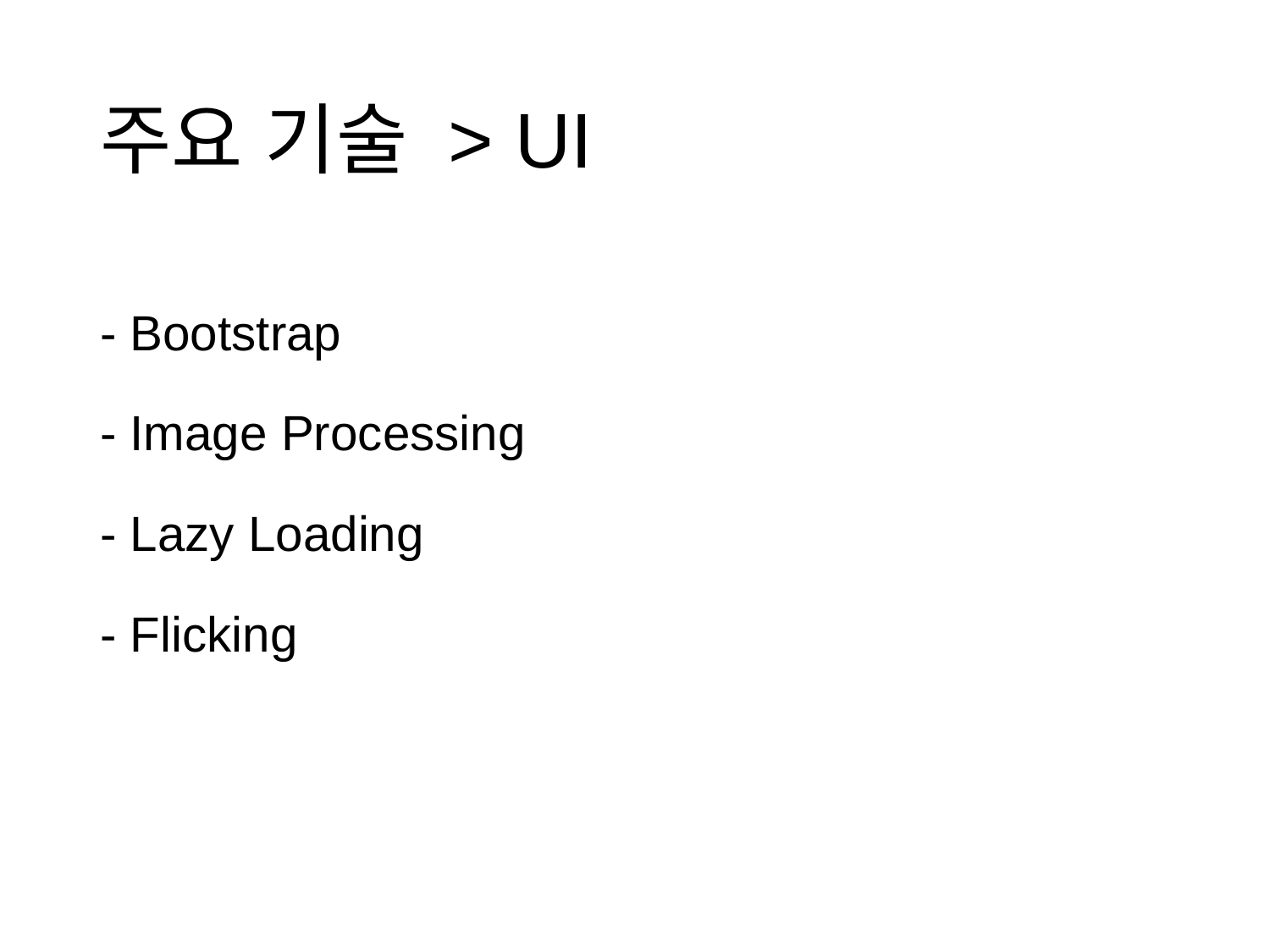

# 주요 기술 > UI
- Bootstrap
- Image Processing
- Lazy Loading
- Flicking